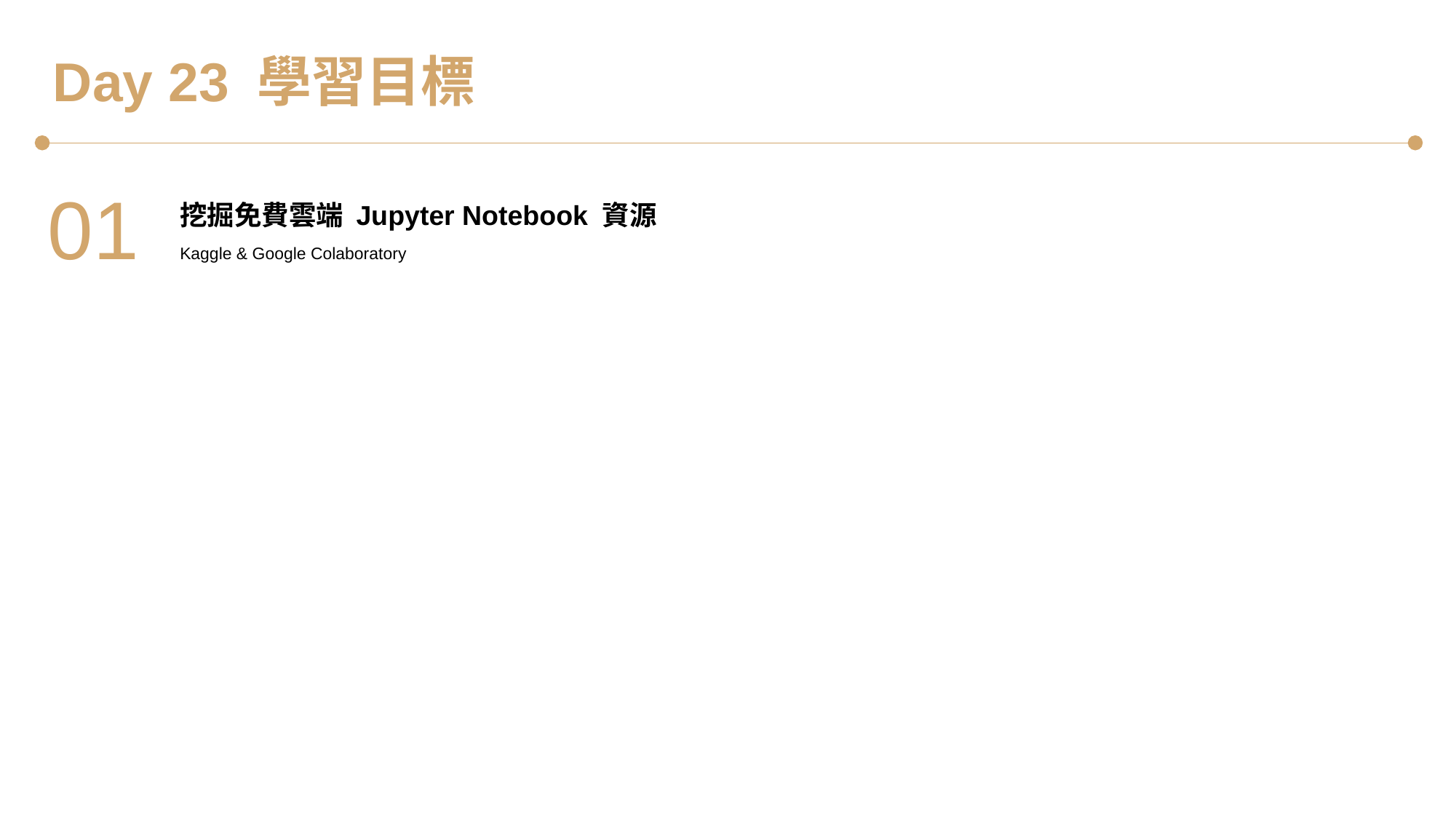

Day 23 學習目標
01
挖掘免費雲端 Jupyter Notebook 資源

Kaggle & Google Colaboratory